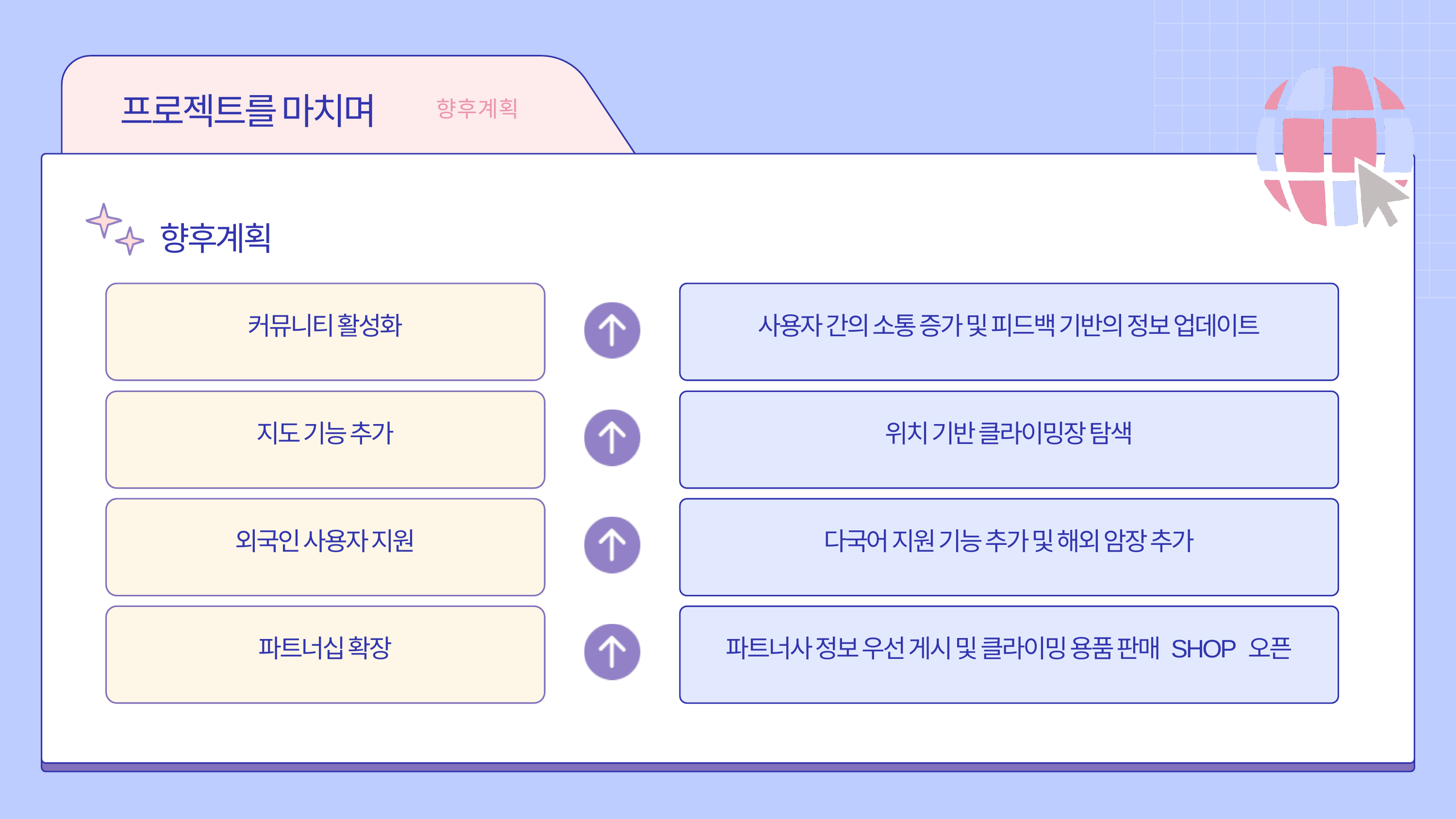

프로젝트를 마치며
향후계획

향후계획

커뮤니티 활성화

사용자 간의 소통 증가 및 피드백 기반의 정보 업데이트

지도 기능 추가

위치 기반 클라이밍장 탐색

외국인 사용자 지원

다국어 지원 기능 추가 및 해외 암장 추가

파트너십 확장

파트너사 정보 우선 게시 및 클라이밍 용품 판매 SHOP 오픈